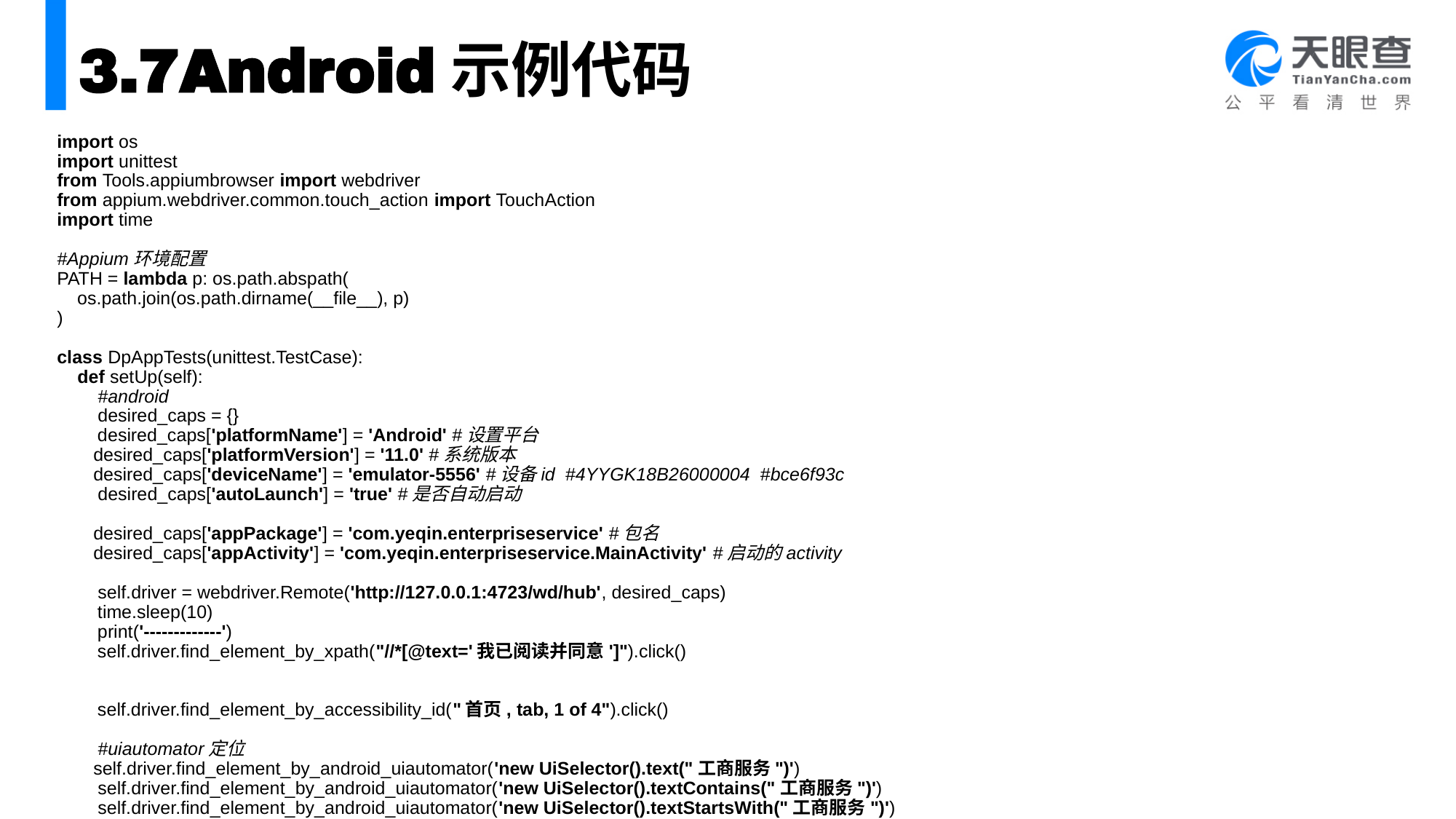

# 3.7Android示例代码
import os
import unittest
from Tools.appiumbrowser import webdriver
from appium.webdriver.common.touch_action import TouchAction
import time
#Appium环境配置
PATH = lambda p: os.path.abspath(
    os.path.join(os.path.dirname(__file__), p)
)
class DpAppTests(unittest.TestCase):
    def setUp(self):
        #android
        desired_caps = {}
        desired_caps['platformName'] = 'Android' #设置平台
        desired_caps['platformVersion'] = '11.0' #系统版本
        desired_caps['deviceName'] = 'emulator-5556' #设备id  #4YYGK18B26000004  #bce6f93c
        desired_caps['autoLaunch'] = 'true' #是否自动启动
        desired_caps['appPackage'] = 'com.yeqin.enterpriseservice' #包名
        desired_caps['appActivity'] = 'com.yeqin.enterpriseservice.MainActivity' #启动的activity
        self.driver = webdriver.Remote('http://127.0.0.1:4723/wd/hub', desired_caps)
        time.sleep(10)
        print('-------------')
        self.driver.find_element_by_xpath("//*[@text='我已阅读并同意']").click()
        self.driver.find_element_by_accessibility_id("首页, tab, 1 of 4").click()
        #uiautomator定位
        self.driver.find_element_by_android_uiautomator('new UiSelector().text("工商服务")')
        self.driver.find_element_by_android_uiautomator('new UiSelector().textContains("工商服务")')
        self.driver.find_element_by_android_uiautomator('new UiSelector().textStartsWith("工商服务")')
        self.driver.find_element_by_android_uiautomator('new UiSelector().resourceId("isliderArea")')
        self.driver.find_elements_by_android_uiautomator('new UiSelector().className("android.widget.TextView")')
        self.driver.find_element_by_android_uiautomator('new UiSelector().description("我的, tab, 4 of 4")')
        # id+text
        self.driver.find_element_by_android_uiautomator(
            'new UiSelector().className("android.widget.TextView").text("企服问答")')
        #父子关系
        self.driver.find_element_by_android_uiautomator(
            'new UiSelector().resourceId("com.yeqin.enterpriseservice:id/tabs").childSelector(description("关注"))')
        #兄弟关系
        self.driver.find_element_by_android_uiautomator(
            'new UiSelector().description("关注").fromParent(description("推荐"))')
        #应用操作
        self.driver.is_app_installed('com.yeqin.enterpriseservice')# 判断指定APP是否已安装
        #self.driver.remove_app("包名")  # 删除指定APP
        #self.driver.install_app("安装包路径")  # 安装APP，需指定apk安装包路径
        self.driver.close_app()#关闭应用，默认关闭当前打开的应用，所以不需要入参退出至后台
        self.driver.launch_app()#启动应用
        self.driver.reset()#应用重置
        print(self.driver.contexts)  # 所有上下文
        print(self.driver.current_context)  # 当前上下文
        print(self.driver.switch_to.context('NATIVE_APP'))  # 切换上下文
        self.driver.switch_to.context('WEBVIEW_com.yeqin.enterpriseservice')  # 切换上下文
        print(self.driver.page_source)
        self.driver.switch_to.context('NATIVE_APP')
        print(self.driver.page_source)
        #press
        el = self.driver.find_element_by_accessibility_id("首页, tab, 1 of 4")
        TouchAction(self.driver).press(el).release().perform()
        TouchAction(self.driver).press(x=0, y=308).release().perform()
        #long_press
        TouchAction(self.driver).long_press(el).release().perform()
        TouchAction(self.driver).long_press(x=100, y=308).release().perform()
        #tap
        TouchAction(self.driver).tap(el).release().perform()
        TouchAction(self.driver).tap(x=100, y=308).release().perform()
        TouchAction(self.driver).tap(el, count=2).release().perform()
        TouchAction(self.driver).move_to(el).release().perform()
        TouchAction(self.driver).move_to(x=100, y=308).release().perform()
        self.driver.swipe(864, 1692, 864, 1269, 0.8)
def tearDown(self):
        self.driver.quit() #case执行完退出
    def test_dpApp(self): #需要执行的case
        time.sleep(15)
if __name__ == '__main__':
    suite = unittest.TestLoader().loadTestsFromTestCase(DpAppTests)
    unittest.TextTestRunner(verbosity=2).run(suite) #执行case集